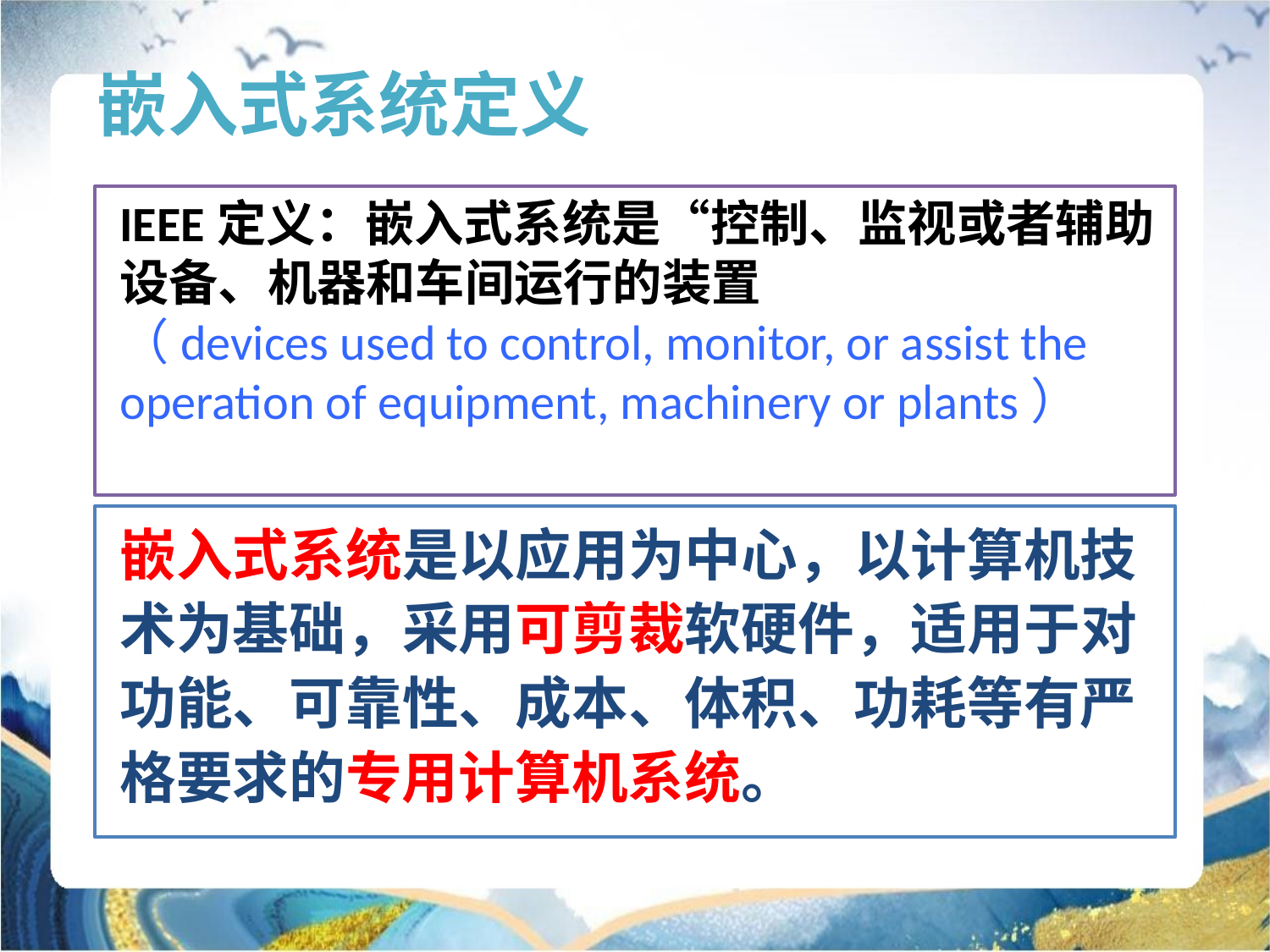

嵌入式系统定义
IEEE定义：嵌入式系统是“控制、监视或者辅助设备、机器和车间运行的装置
（devices used to control, monitor, or assist the operation of equipment, machinery or plants）

嵌入式系统是以应用为中心，以计算机技术为基础，采用可剪裁软硬件，适用于对功能、可靠性、成本、体积、功耗等有严格要求的专用计算机系统。